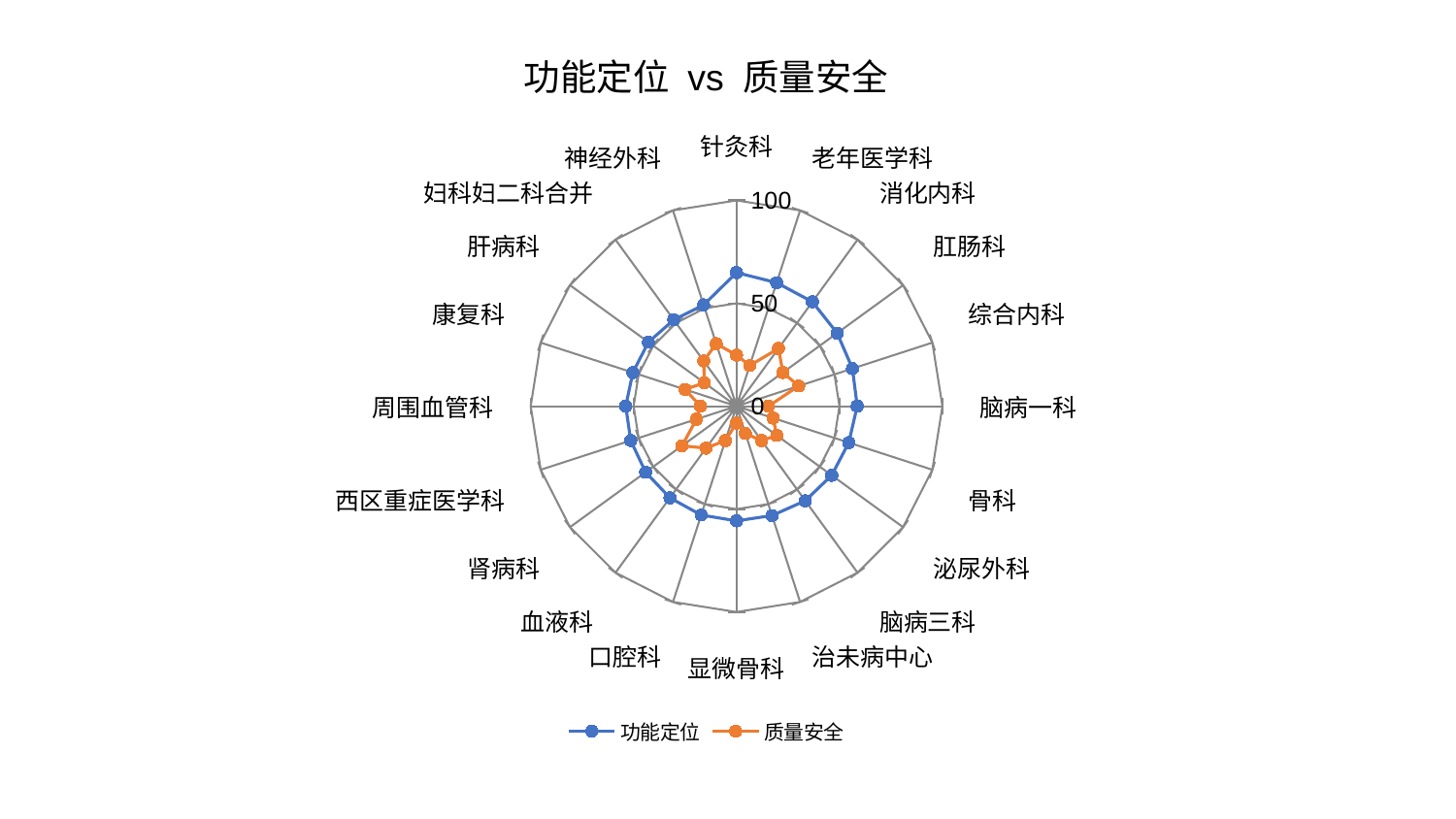

### Chart: 功能定位 vs 质量安全

| Category | 功能定位 | 质量安全 |
|---|---|---|
| 针灸科 | 64.90349573040584 | 24.819987922509988 |
| 老年医学科 | 63.08875986866262 | 20.775422781487833 |
| 消化内科 | 62.688655338586535 | 34.6754103253369 |
| 肛肠科 | 60.41752204953606 | 27.85727627319409 |
| 综合内科 | 59.19155032864072 | 31.714042912695607 |
| 脑病一科 | 58.605554659133354 | 15.512269862080899 |
| 骨科 | 57.32039556003155 | 18.69707923946725 |
| 泌尿外科 | 57.14860495067569 | 24.19829836128117 |
| 脑病三科 | 56.8032245192732 | 20.685891885995545 |
| 治未病中心 | 55.860591693268944 | 13.934770165557433 |
| 显微骨科 | 55.73022898942876 | 8.21564193797686 |
| 口腔科 | 55.60428773212158 | 17.57982209615081 |
| 血液科 | 55.04926215388669 | 25.189365653477005 |
| 肾病科 | 54.60887441626183 | 32.731575237055004 |
| 西区重症医学科 | 54.04603675498027 | 20.517501083301457 |
| 周围血管科 | 53.83321688639399 | 17.533025265487815 |
| 康复科 | 52.96322866544945 | 26.327132852480126 |
| 肝病科 | 52.92770625868785 | 19.331731106195004 |
| 妇科妇二科合并 | 51.88932134224251 | 27.15127131734335 |
| 神经外科 | 51.74696241901464 | 31.94648026194499 |
34